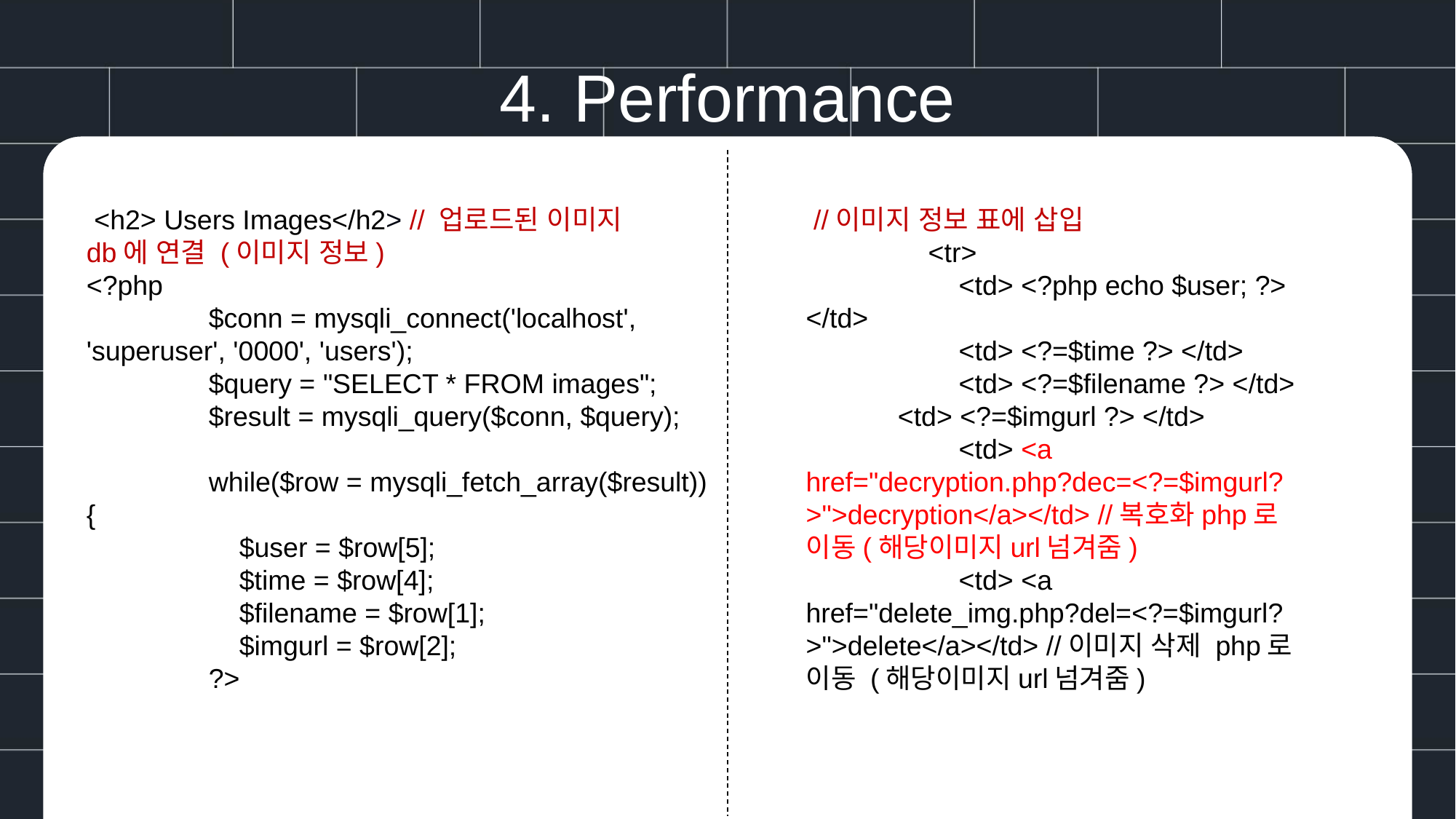

4. Performance
 <h2> Users Images</h2> // 업로드된 이미지
db에 연결 (이미지 정보)
<?php
                $conn = mysqli_connect('localhost', 'superuser', '0000', 'users');
                $query = "SELECT * FROM images";
                $result = mysqli_query($conn, $query);

                while($row = mysqli_fetch_array($result)){
                    $user = $row[5];
                    $time = $row[4];
                    $filename = $row[1];
                    $imgurl = $row[2];
                ?>
 //이미지 정보 표에 삽입
                <tr>
                    <td> <?php echo $user; ?> </td>
                    <td> <?=$time ?> </td>
                    <td> <?=$filename ?> </td>
            <td> <?=$imgurl ?> </td>
                    <td> <a href="decryption.php?dec=<?=$imgurl?>">decryption</a></td> //복호화php로 이동(해당이미지url넘겨줌)
                    <td> <a href="delete_img.php?del=<?=$imgurl?>">delete</a></td> //이미지 삭제 php로 이동 (해당이미지url넘겨줌)